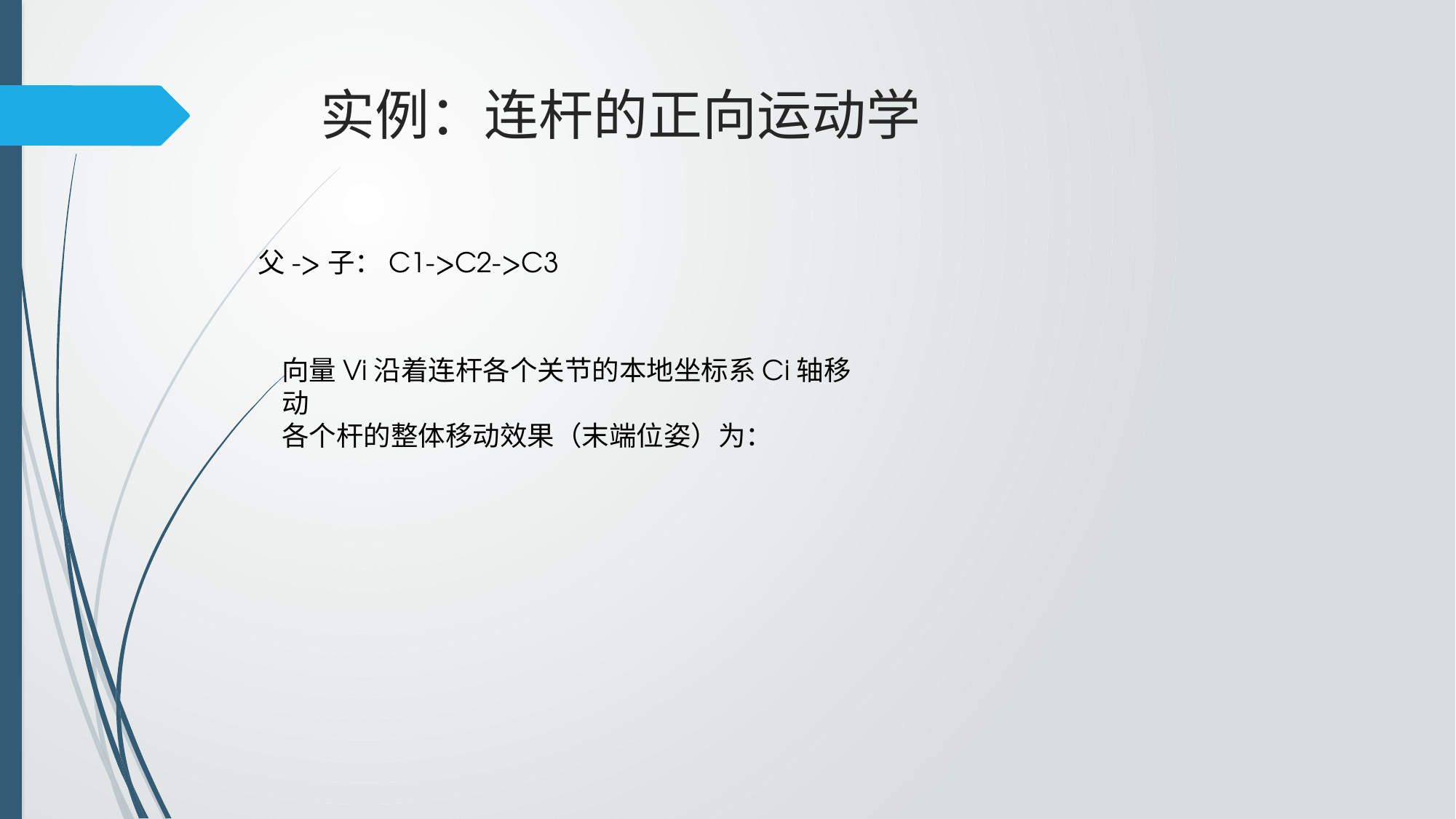

# 实例：连杆的正向运动学
父->子：C1->C2->C3
向量Vi沿着连杆各个关节的本地坐标系Ci轴移动
各个杆的整体移动效果（末端位姿）为：